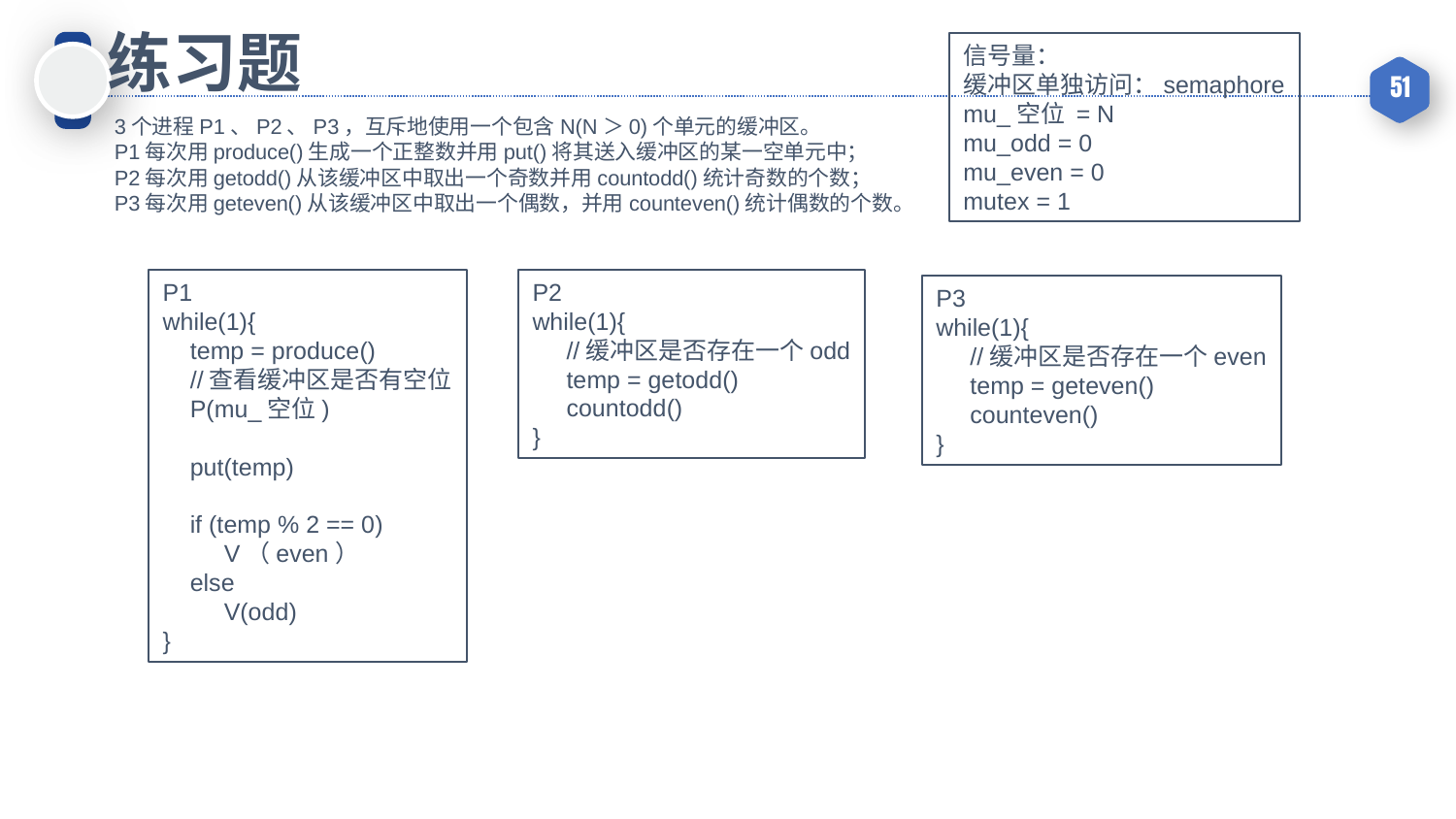

# 练习题
信号量：
缓冲区单独访问：semaphore
mu_空位 = N
mu_odd = 0
mu_even = 0
mutex = 1
3个进程P1、P2、P3，互斥地使用一个包含N(N＞0)个单元的缓冲区。
P1每次用produce()生成一个正整数并用put()将其送入缓冲区的某一空单元中；
P2每次用getodd()从该缓冲区中取出一个奇数并用countodd()统计奇数的个数；
P3每次用geteven()从该缓冲区中取出一个偶数，并用counteven()统计偶数的个数。
P2
while(1){
     //缓冲区是否存在一个odd
     temp = getodd()
     countodd()
}
P1
while(1){
    temp = produce()
    //查看缓冲区是否有空位
    P(mu_空位)

    put(temp)

    if (temp % 2 == 0)
         V（even）
    else
         V(odd)
}
P3
while(1){
     //缓冲区是否存在一个even
     temp = geteven()
     counteven()
}